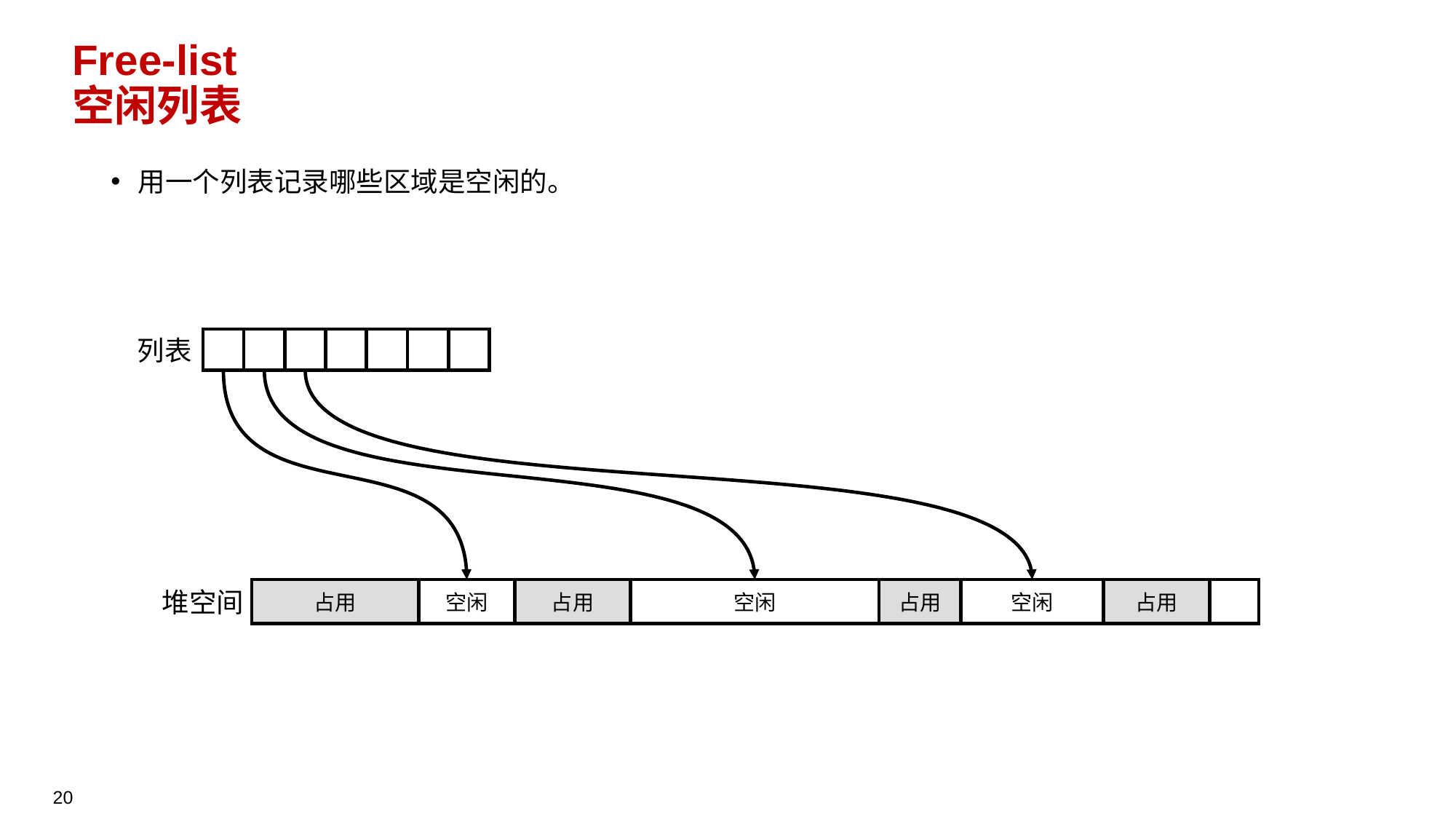

# Free-list 空闲列表
用一个列表记录哪些区域是空闲的。

列表
占用
空闲
占用

空闲
占用
空闲
占用
堆空间